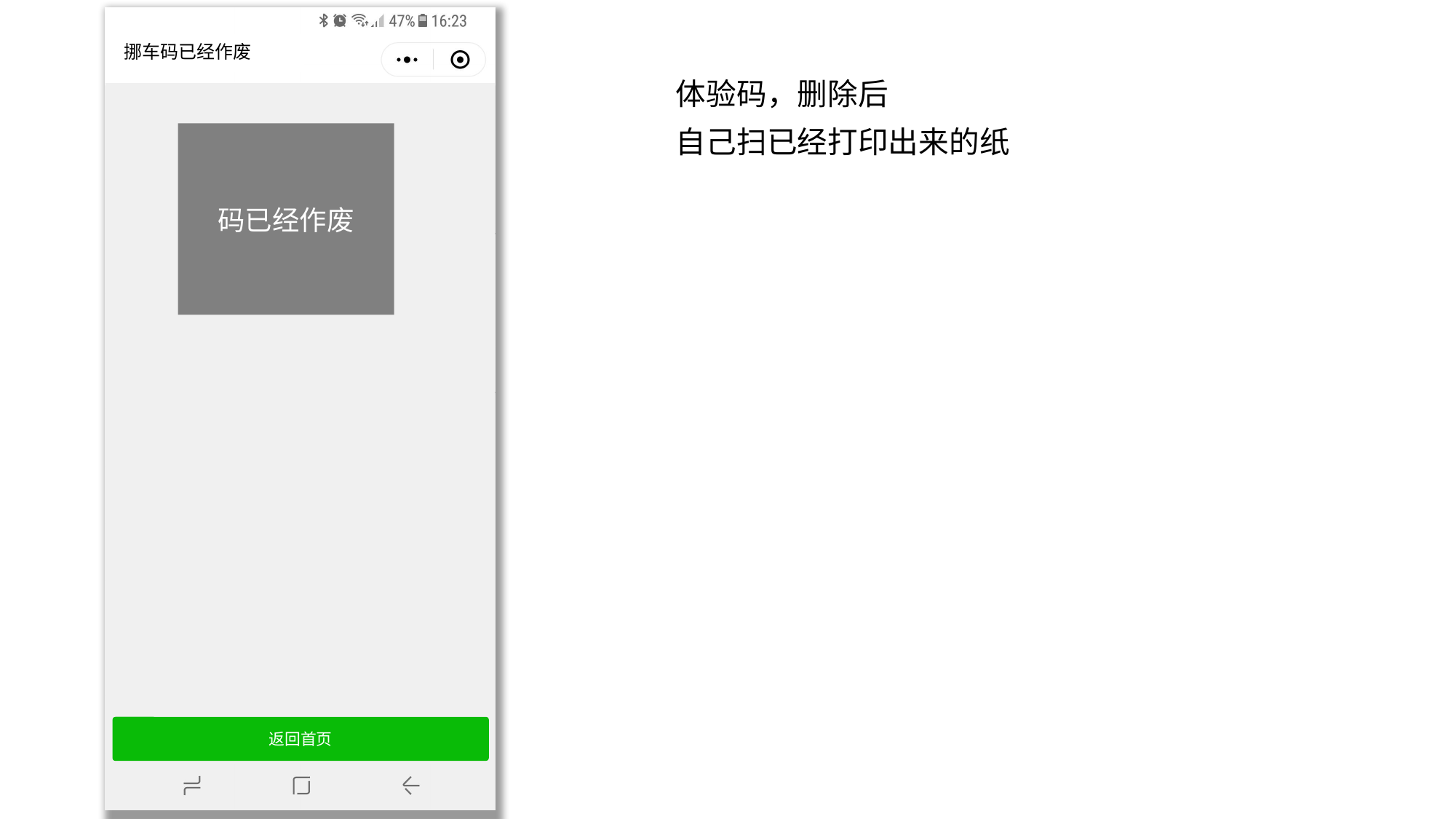

# 挪车码已经作废
体验码，删除后
自己扫已经打印出来的纸

码已经作废
返回首页